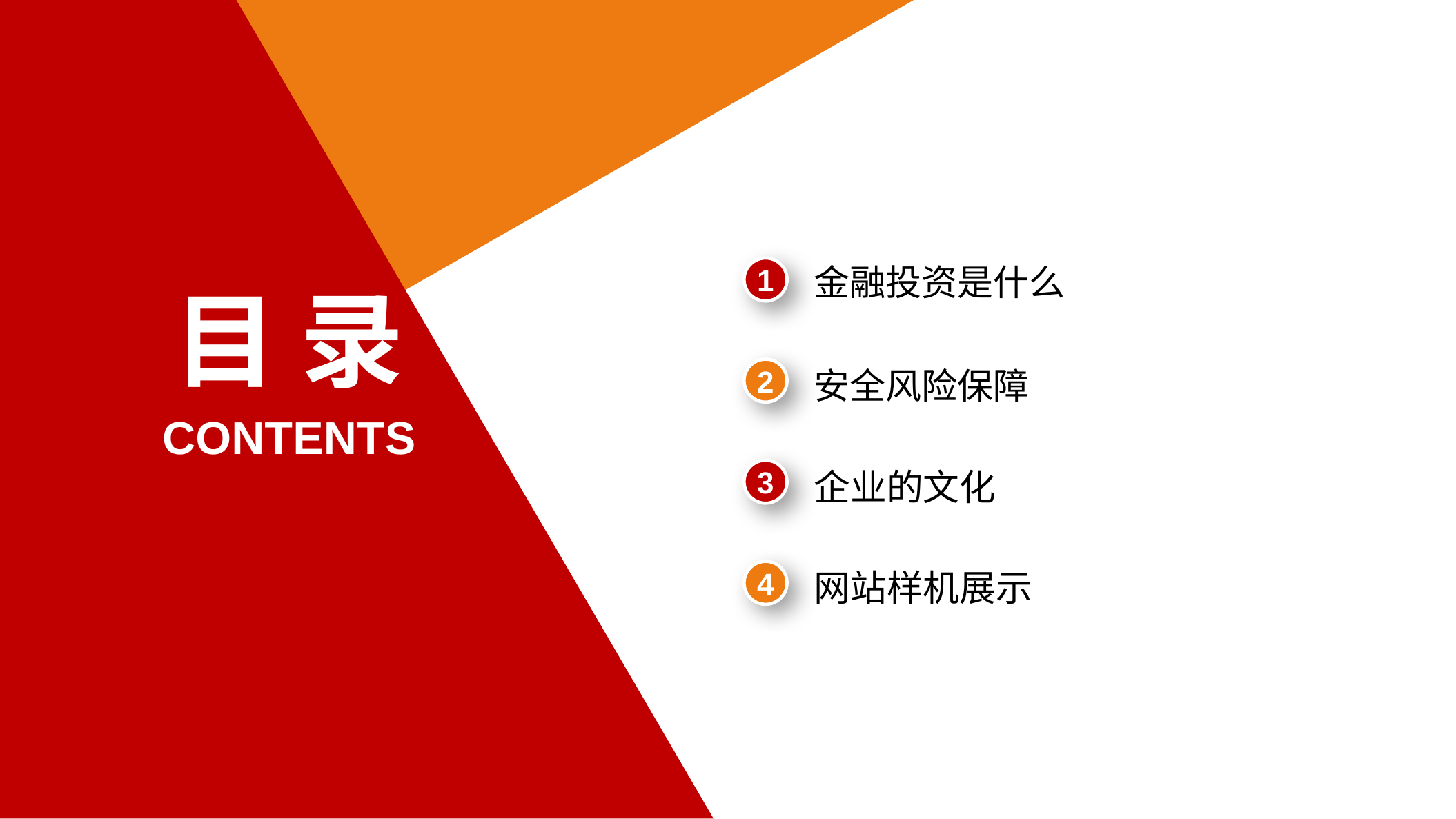

1
金融投资是什么
目 录
2
安全风险保障
CONTENTS
3
企业的文化
4
网站样机展示